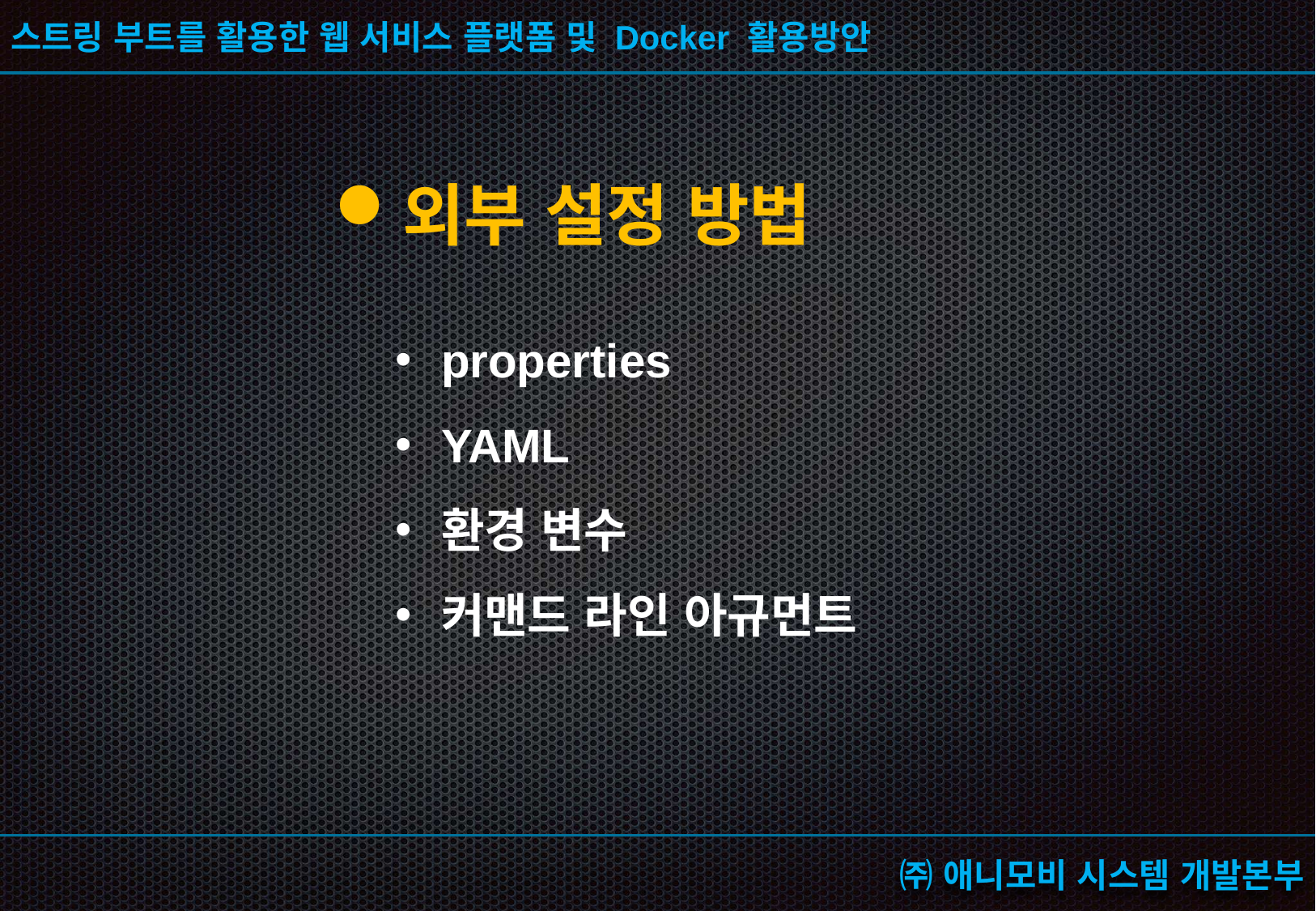

외부 설정 방법

properties
YAML
환경 변수
커맨드 라인 아규먼트